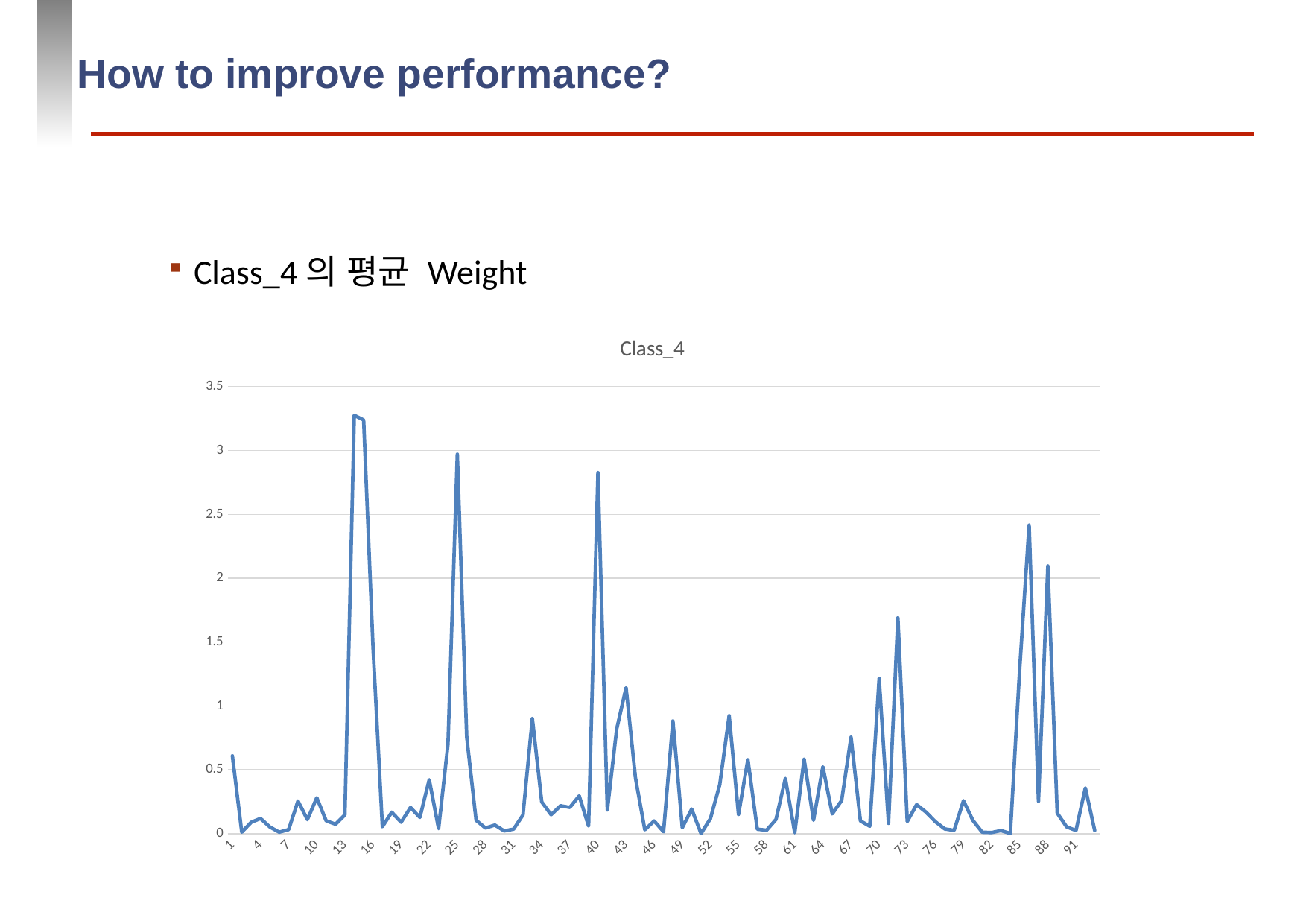

# How to improve performance?
Class_4의 평균 Weight

### Chart:

| Category | Class_4 |
|---|---|